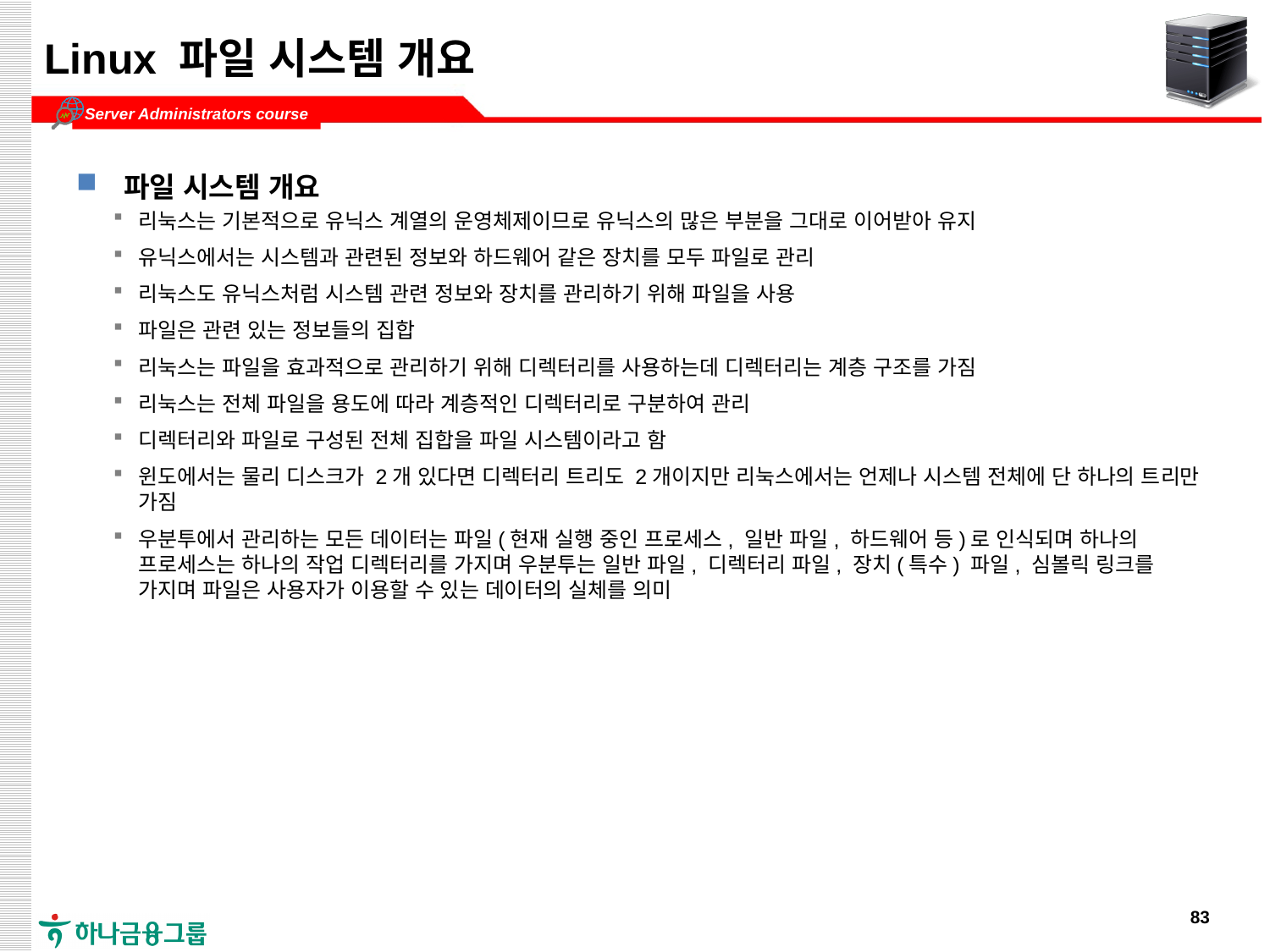

# Linux 파일 시스템 개요
파일 시스템 개요
리눅스는 기본적으로 유닉스 계열의 운영체제이므로 유닉스의 많은 부분을 그대로 이어받아 유지
유닉스에서는 시스템과 관련된 정보와 하드웨어 같은 장치를 모두 파일로 관리
리눅스도 유닉스처럼 시스템 관련 정보와 장치를 관리하기 위해 파일을 사용
파일은 관련 있는 정보들의 집합
리눅스는 파일을 효과적으로 관리하기 위해 디렉터리를 사용하는데 디렉터리는 계층 구조를 가짐
리눅스는 전체 파일을 용도에 따라 계층적인 디렉터리로 구분하여 관리
디렉터리와 파일로 구성된 전체 집합을 파일 시스템이라고 함
윈도에서는 물리 디스크가 2개 있다면 디렉터리 트리도 2개이지만 리눅스에서는 언제나 시스템 전체에 단 하나의 트리만 가짐
우분투에서 관리하는 모든 데이터는 파일(현재 실행 중인 프로세스, 일반 파일, 하드웨어 등)로 인식되며 하나의 프로세스는 하나의 작업 디렉터리를 가지며 우분투는 일반 파일, 디렉터리 파일, 장치(특수) 파일, 심볼릭 링크를 가지며 파일은 사용자가 이용할 수 있는 데이터의 실체를 의미